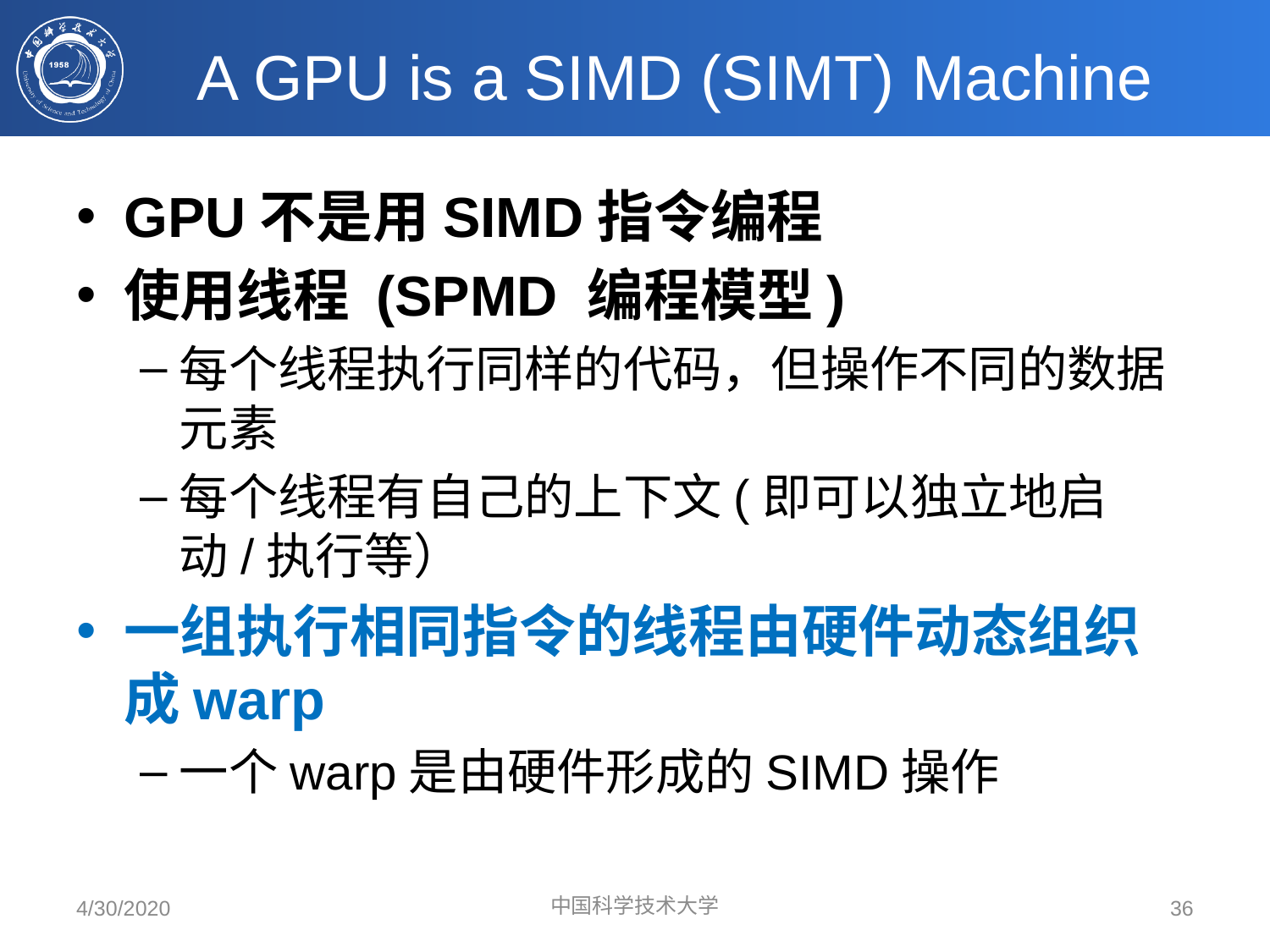

# A GPU is a SIMD (SIMT) Machine
GPU不是用SIMD指令编程
使用线程 (SPMD 编程模型)
每个线程执行同样的代码，但操作不同的数据元素
每个线程有自己的上下文(即可以独立地启动/执行等）
一组执行相同指令的线程由硬件动态组织成warp
一个warp是由硬件形成的SIMD操作

4/30/2020
中国科学技术大学
36